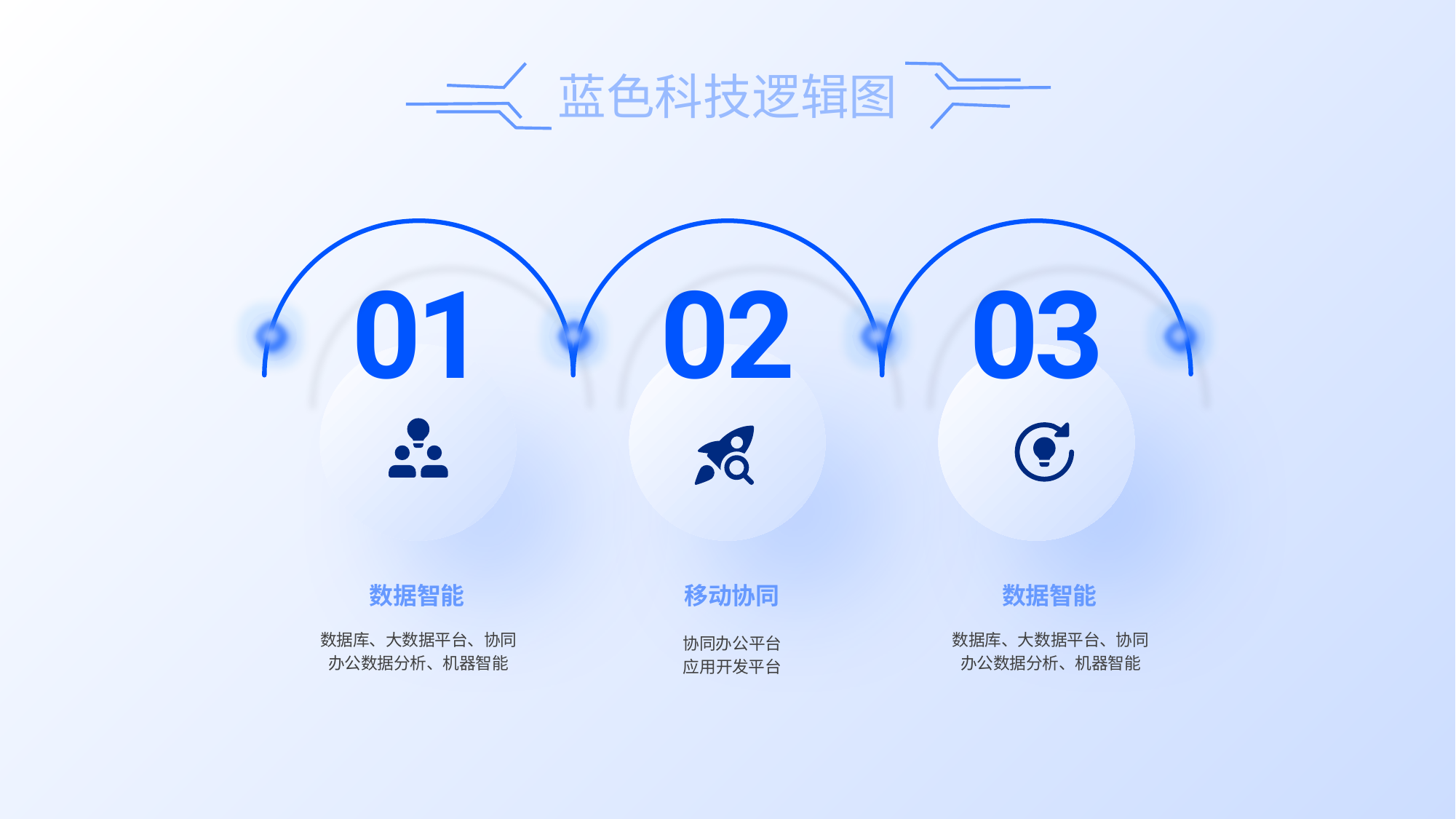

01
02
03

数据智能
数据库、大数据平台、协同办公数据分析、机器智能
移动协同
协同办公平台 应用开发平台
数据智能
数据库、大数据平台、协同办公数据分析、机器智能